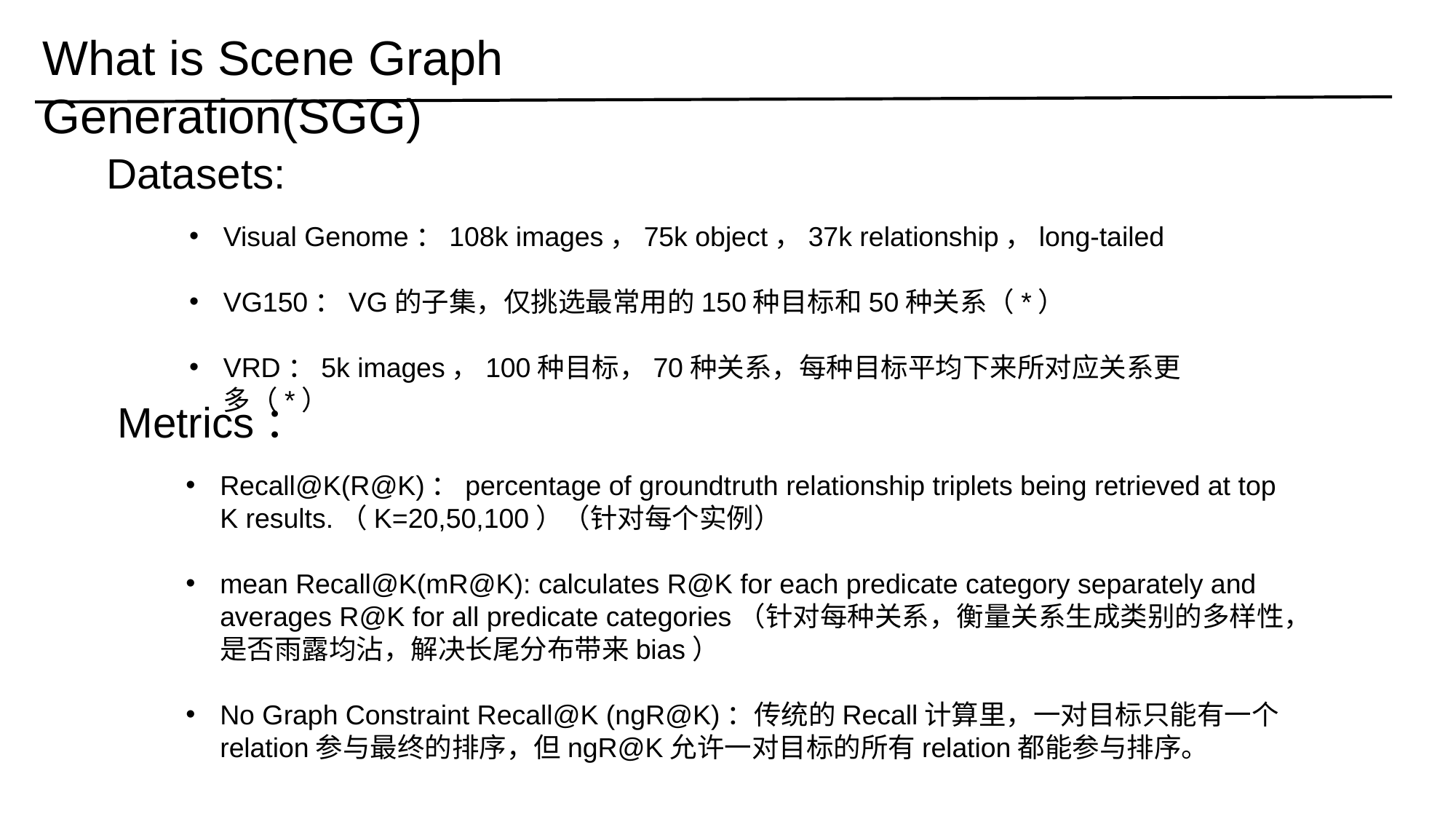

What is Scene Graph Generation(SGG)
Datasets:
Visual Genome：108k images，75k object，37k relationship，long-tailed

VG150：VG的子集，仅挑选最常用的150种目标和50种关系（*）

VRD：5k images，100种目标，70种关系，每种目标平均下来所对应关系更多（*）
Metrics：
Recall@K(R@K)：percentage of groundtruth relationship triplets being retrieved at top K results.（K=20,50,100）（针对每个实例）

mean Recall@K(mR@K): calculates R@K for each predicate category separately and averages R@K for all predicate categories（针对每种关系，衡量关系生成类别的多样性，是否雨露均沾，解决长尾分布带来bias）

No Graph Constraint Recall@K (ngR@K)：传统的Recall计算里，一对目标只能有一个relation参与最终的排序，但ngR@K允许一对目标的所有relation都能参与排序。